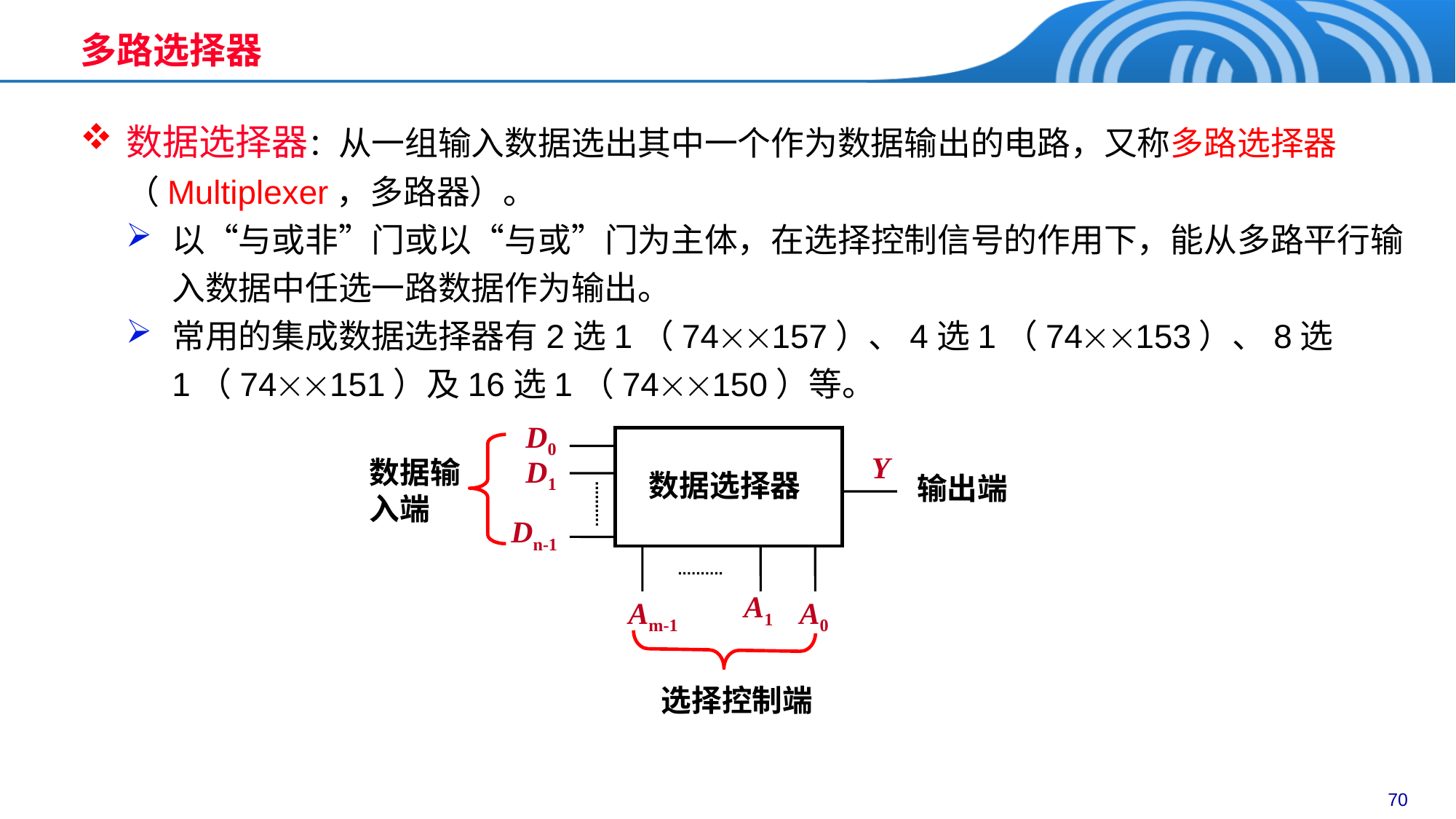

# 多路选择器
数据选择器：从一组输入数据选出其中一个作为数据输出的电路，又称多路选择器（Multiplexer，多路器）。
以“与或非”门或以“与或”门为主体，在选择控制信号的作用下，能从多路平行输入数据中任选一路数据作为输出。
常用的集成数据选择器有2选1（74××157）、4选1（74××153）、8选1（74××151）及16选1（74××150）等。
D0

Y

D1
数据输入端
数据选择器
输出端

Dn-1

A1
Am-1
A0
选择控制端